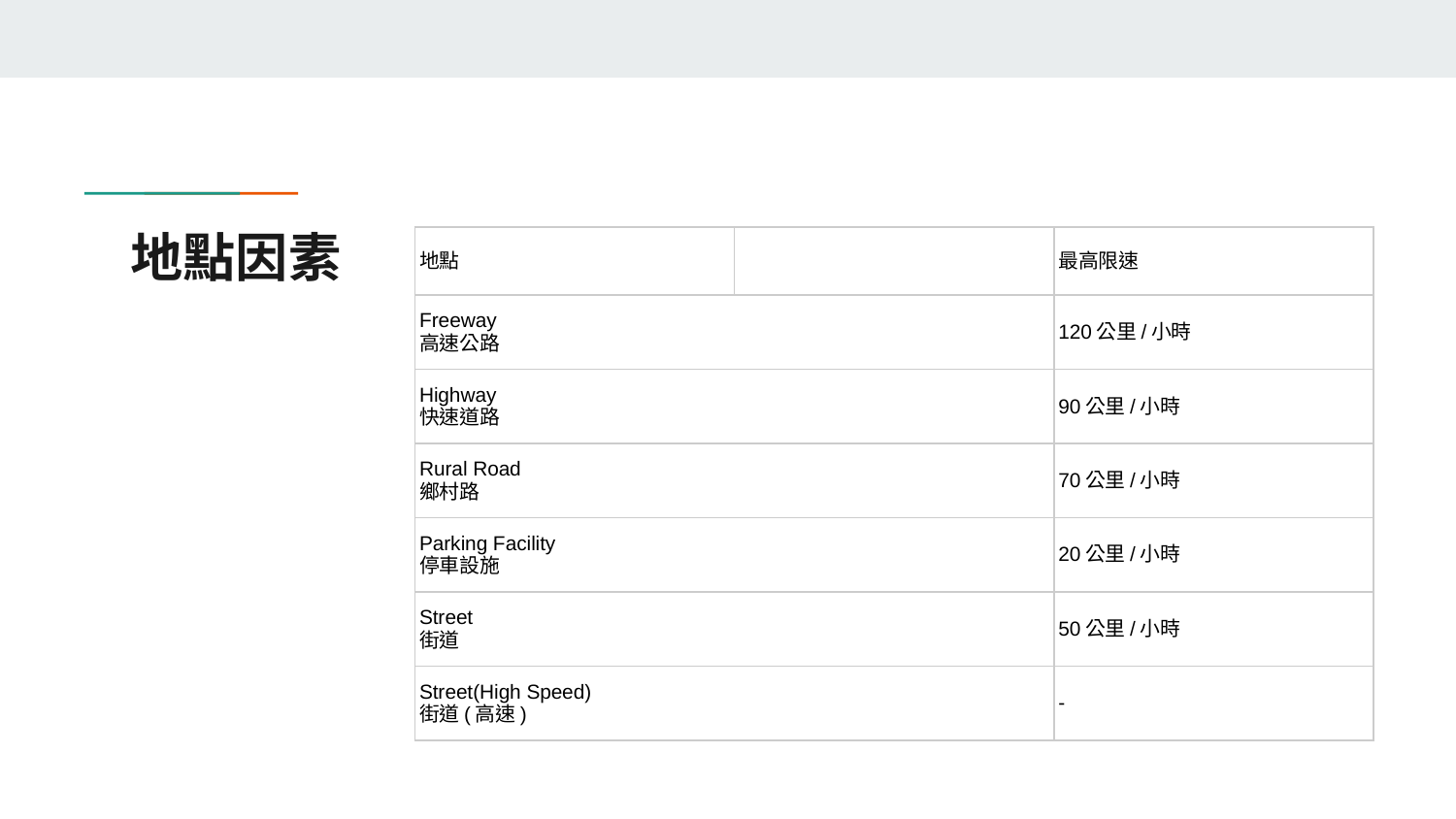

# 地點因素
| 地點 |  | 最高限速 |
| --- | --- | --- |
| Freeway 高速公路 |  | 120公里/小時 |
| Highway 快速道路 |  | 90公里/小時 |
| Rural Road 鄉村路 |  | 70公里/小時 |
| Parking Facility 停車設施 |  | 20公里/小時 |
| Street 街道 |  | 50公里/小時 |
| Street(High Speed) 街道(高速) |  | - |